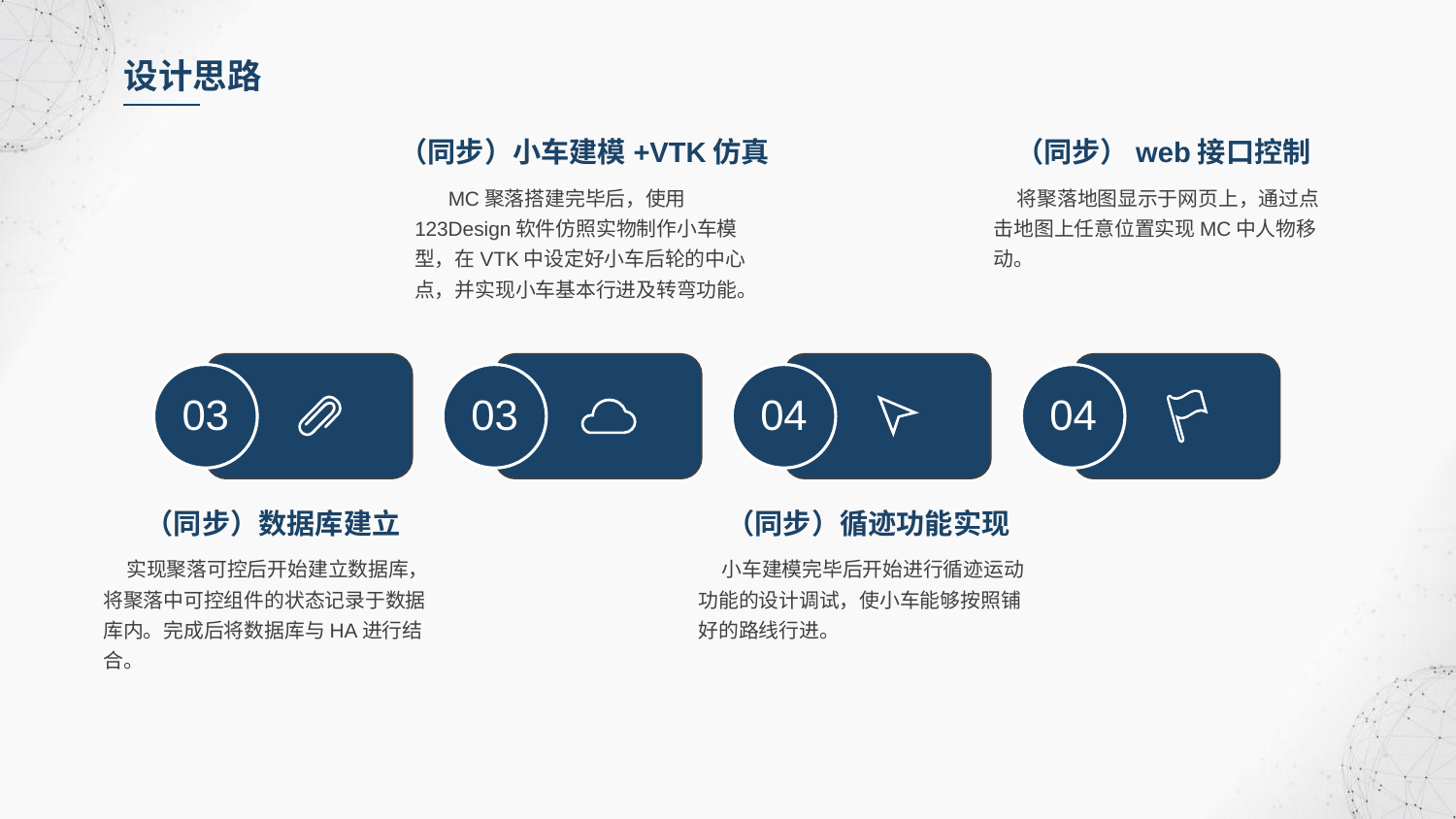

设计思路
（同步）小车建模+VTK仿真
（同步）web接口控制
      MC聚落搭建完毕后，使用123Design软件仿照实物制作小车模型，在VTK中设定好小车后轮的中心点，并实现小车基本行进及转弯功能。
    将聚落地图显示于网页上，通过点击地图上任意位置实现MC中人物移动。

03

03

04

04

（同步）数据库建立
（同步）循迹功能实现
    实现聚落可控后开始建立数据库，将聚落中可控组件的状态记录于数据库内。完成后将数据库与HA进行结合。
    小车建模完毕后开始进行循迹运动功能的设计调试，使小车能够按照铺好的路线行进。